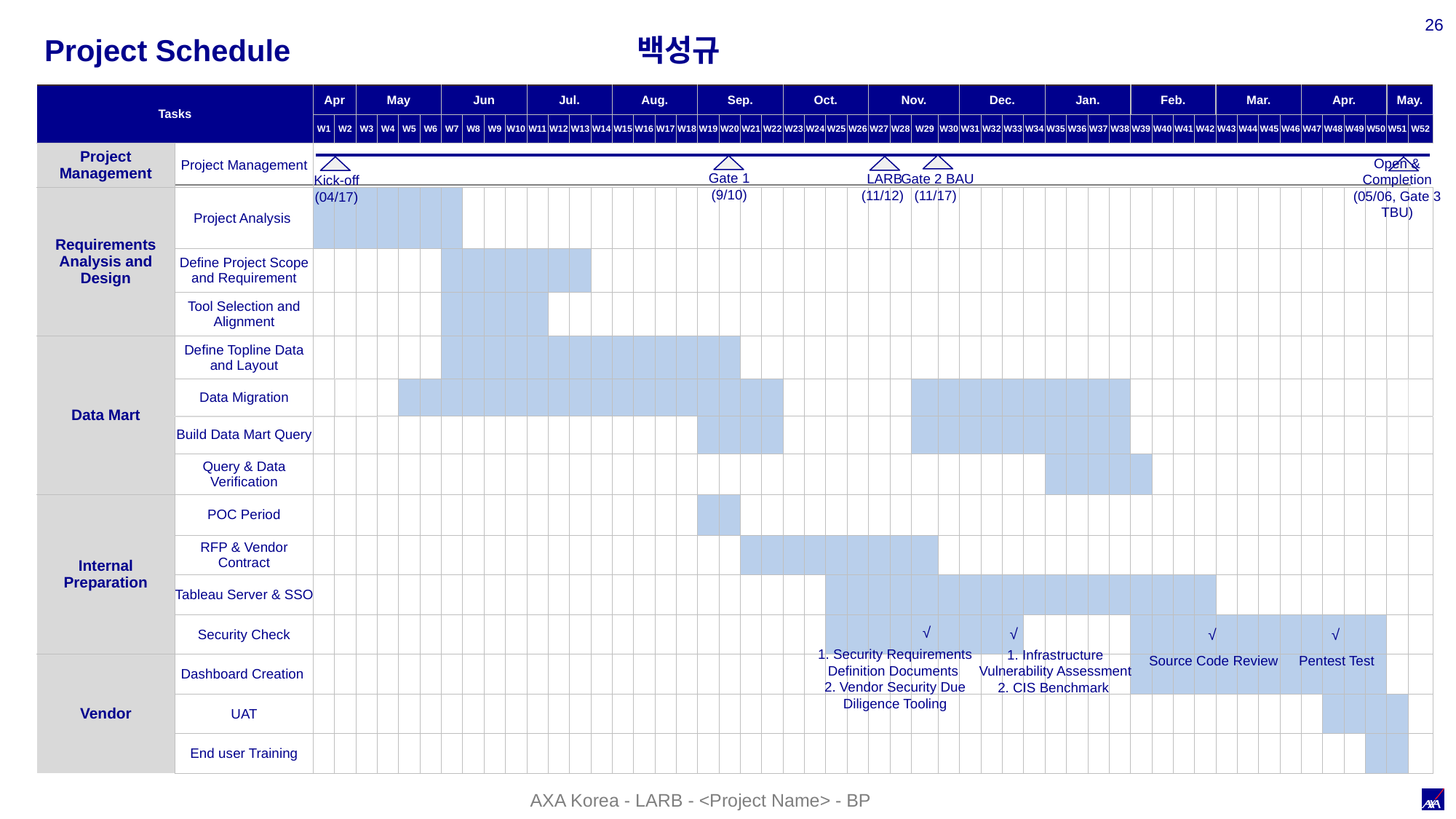

26
백성규
Project Schedule
| Tasks |  | Apr |  | May |  |  |  | Jun |  |  |  | Jul. |  |  |  | Aug. |  |  |  | Sep. |  |  |  | Oct. |  |  |  | Nov. |  |  |  | Dec. |  |  |  | Jan. |  |  |  | Feb. |  |  |  | Mar. |  |  |  | Apr. |  |  |  | May. |  |
| --- | --- | --- | --- | --- | --- | --- | --- | --- | --- | --- | --- | --- | --- | --- | --- | --- | --- | --- | --- | --- | --- | --- | --- | --- | --- | --- | --- | --- | --- | --- | --- | --- | --- | --- | --- | --- | --- | --- | --- | --- | --- | --- | --- | --- | --- | --- | --- | --- | --- | --- | --- | --- | --- |
|  |  | W1 | W2 | W3 | W4 | W5 | W6 | W7 | W8 | W9 | W10 | W11 | W12 | W13 | W14 | W15 | W16 | W17 | W18 | W19 | W20 | W21 | W22 | W23 | W24 | W25 | W26 | W27 | W28 | W29 | W30 | W31 | W32 | W33 | W34 | W35 | W36 | W37 | W38 | W39 | W40 | W41 | W42 | W43 | W44 | W45 | W46 | W47 | W48 | W49 | W50 | W51 | W52 |
| Project Management | Project Management |  |  |  |  |  |  |  |  |  |  |  |  |  |  |  |  |  |  |  |  |  |  |  |  |  |  |  |  |  |  |  |  |  |  |  |  |  |  |  |  |  |  |  |  |  |  |  |  |  |  |  |  |
| Requirements Analysis and Design | Project Analysis |  |  |  |  |  |  |  |  |  |  |  |  |  |  |  |  |  |  |  |  |  |  |  |  |  |  |  |  |  |  |  |  |  |  |  |  |  |  |  |  |  |  |  |  |  |  |  |  |  |  |  |  |
|  | Define Project Scope and Requirement |  |  |  |  |  |  |  |  |  |  |  |  |  |  |  |  |  |  |  |  |  |  |  |  |  |  |  |  |  |  |  |  |  |  |  |  |  |  |  |  |  |  |  |  |  |  |  |  |  |  |  |  |
|  | Tool Selection and Alignment |  |  |  |  |  |  |  |  |  |  |  |  |  |  |  |  |  |  |  |  |  |  |  |  |  |  |  |  |  |  |  |  |  |  |  |  |  |  |  |  |  |  |  |  |  |  |  |  |  |  |  |  |
| Data Mart | Define Topline Data and Layout |  |  |  |  |  |  |  |  |  |  |  |  |  |  |  |  |  |  |  |  |  |  |  |  |  |  |  |  |  |  |  |  |  |  |  |  |  |  |  |  |  |  |  |  |  |  |  |  |  |  |  |  |
|  | Data Migration |  |  |  |  |  |  |  |  |  |  |  |  |  |  |  |  |  |  |  |  |  |  |  |  |  |  |  |  |  |  |  |  |  |  |  |  |  |  |  |  |  |  |  |  |  |  |  |  |  |  |  |  |
|  | Build Data Mart Query |  |  |  |  |  |  |  |  |  |  |  |  |  |  |  |  |  |  |  |  |  |  |  |  |  |  |  |  |  |  |  |  |  |  |  |  |  |  |  |  |  |  |  |  |  |  |  |  |  |  |  |  |
|  | Query & Data Verification |  |  |  |  |  |  |  |  |  |  |  |  |  |  |  |  |  |  |  |  |  |  |  |  |  |  |  |  |  |  |  |  |  |  |  |  |  |  |  |  |  |  |  |  |  |  |  |  |  |  |  |  |
| Internal Preparation | POC Period |  |  |  |  |  |  |  |  |  |  |  |  |  |  |  |  |  |  |  |  |  |  |  |  |  |  |  |  |  |  |  |  |  |  |  |  |  |  |  |  |  |  |  |  |  |  |  |  |  |  |  |  |
|  | RFP & Vendor Contract |  |  |  |  |  |  |  |  |  |  |  |  |  |  |  |  |  |  |  |  |  |  |  |  |  |  |  |  |  |  |  |  |  |  |  |  |  |  |  |  |  |  |  |  |  |  |  |  |  |  |  |  |
|  | Tableau Server & SSO |  |  |  |  |  |  |  |  |  |  |  |  |  |  |  |  |  |  |  |  |  |  |  |  |  |  |  |  |  |  |  |  |  |  |  |  |  |  |  |  |  |  |  |  |  |  |  |  |  |  |  |  |
|  | Security Check |  |  |  |  |  |  |  |  |  |  |  |  |  |  |  |  |  |  |  |  |  |  |  |  |  |  |  |  |  |  |  |  |  |  |  |  |  |  |  |  |  |  |  |  |  |  |  |  |  |  |  |  |
| Vendor | Dashboard Creation |  |  |  |  |  |  |  |  |  |  |  |  |  |  |  |  |  |  |  |  |  |  |  |  |  |  |  |  |  |  |  |  |  |  |  |  |  |  |  |  |  |  |  |  |  |  |  |  |  |  |  |  |
|  | UAT |  |  |  |  |  |  |  |  |  |  |  |  |  |  |  |  |  |  |  |  |  |  |  |  |  |  |  |  |  |  |  |  |  |  |  |  |  |  |  |  |  |  |  |  |  |  |  |  |  |  |  |  |
|  | End user Training |  |  |  |  |  |  |  |  |  |  |  |  |  |  |  |  |  |  |  |  |  |  |  |  |  |  |  |  |  |  |  |  |  |  |  |  |  |  |  |  |  |  |  |  |  |  |  |  |  |  |  |  |

Gate 1
(9/10)
Gate 2 BAU
(11/17)
LARB
(11/12)
Open & Completion
(05/06, Gate 3 TBU)
Kick-off
(04/17)
√
√
√
Pentest Test

√
Source Code Review

1. Security Requirements Definition Documents
2. Vendor Security Due Diligence Tooling

1. Infrastructure Vulnerability Assessment
2. CIS Benchmark